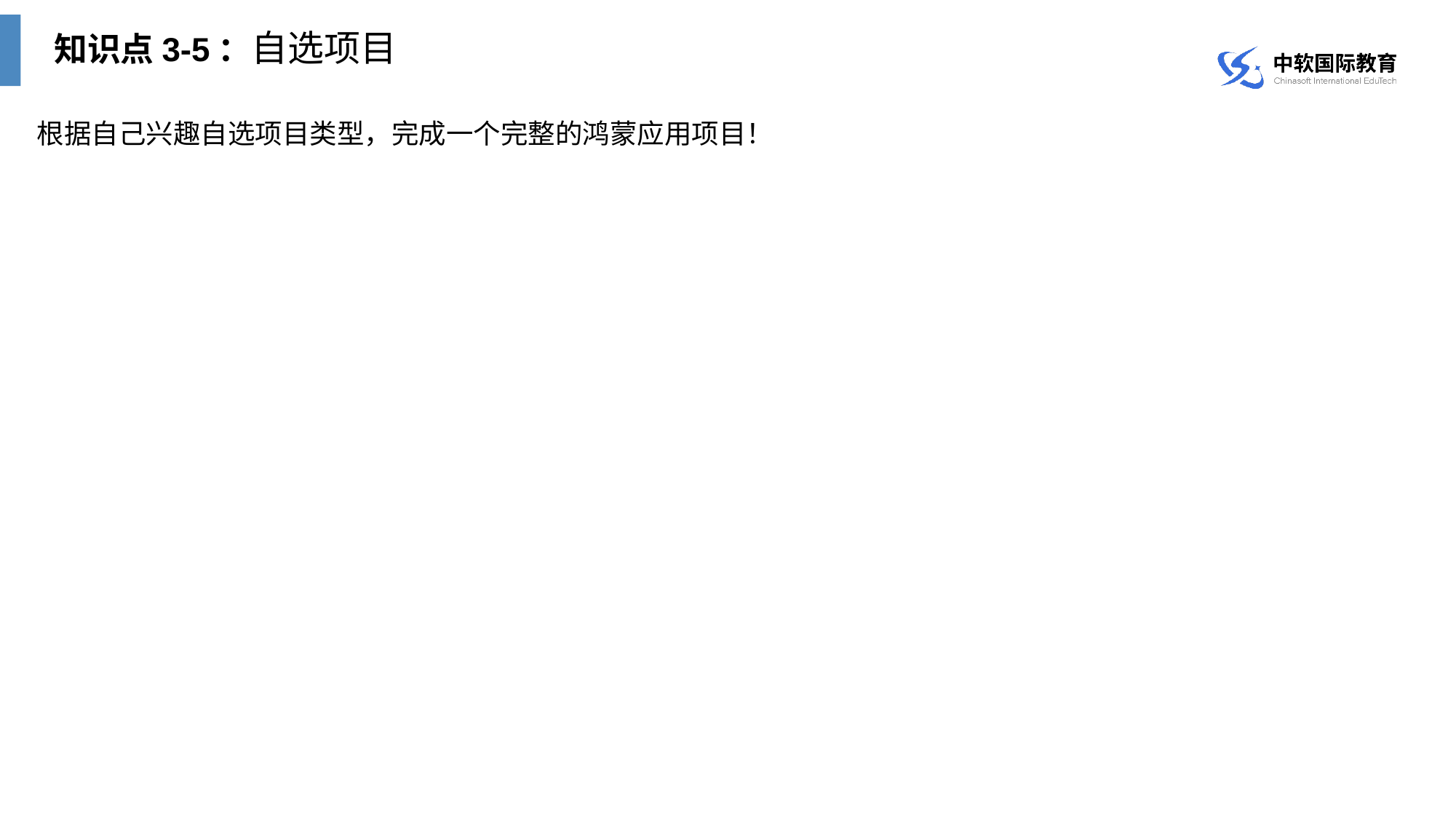

知识点3-5：自选项目
根据自己兴趣自选项目类型，完成一个完整的鸿蒙应用项目！